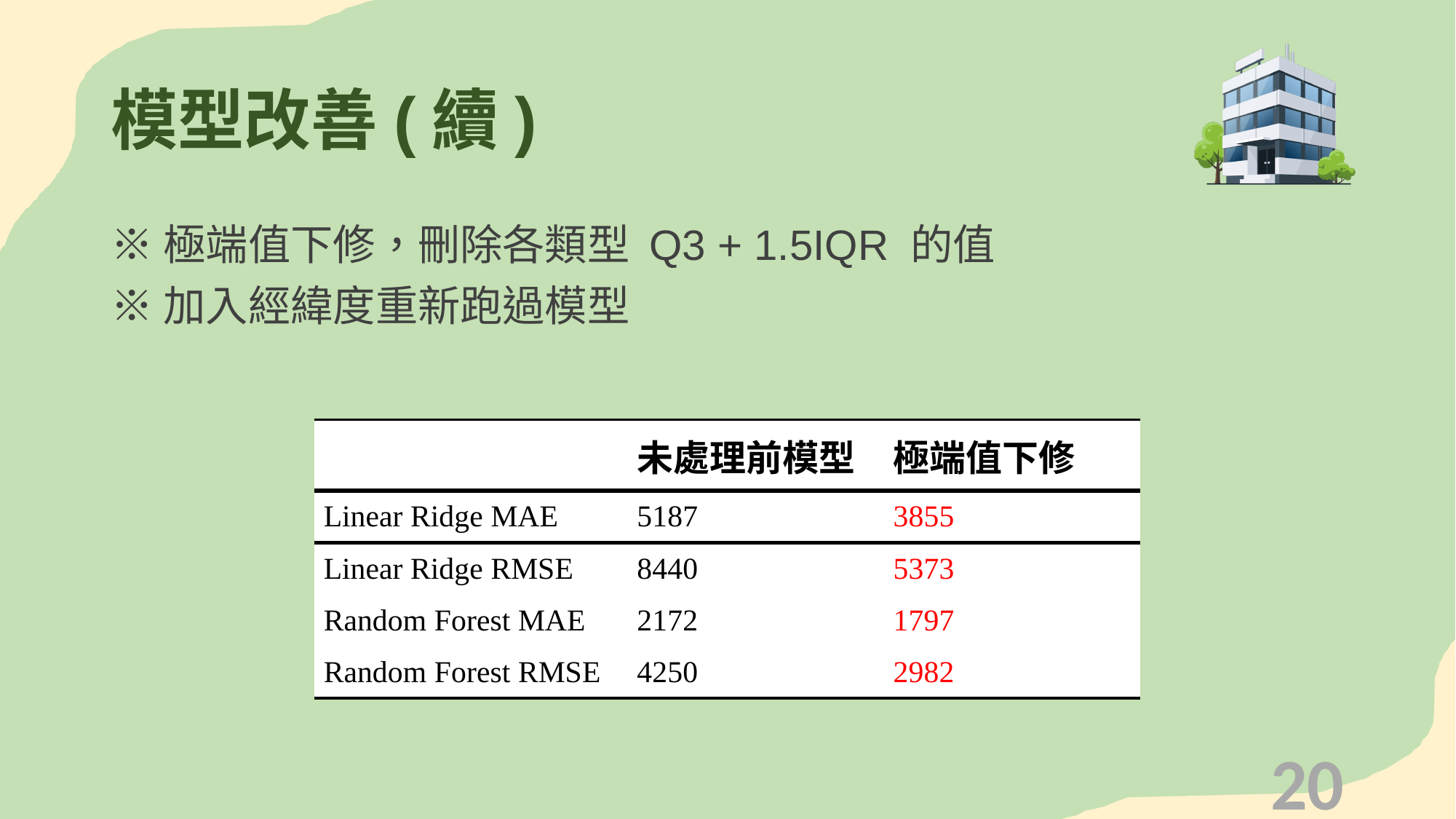

# 模型改善(續)
※極端值下修，刪除各類型 Q3 + 1.5IQR 的值
※加入經緯度重新跑過模型

|  | 未處理前模型 | 極端值下修 |
| --- | --- | --- |
| Linear Ridge MAE | 5187 | 3855 |
| Linear Ridge RMSE | 8440 | 5373 |
| Random Forest MAE | 2172 | 1797 |
| Random Forest RMSE | 4250 | 2982 |
20